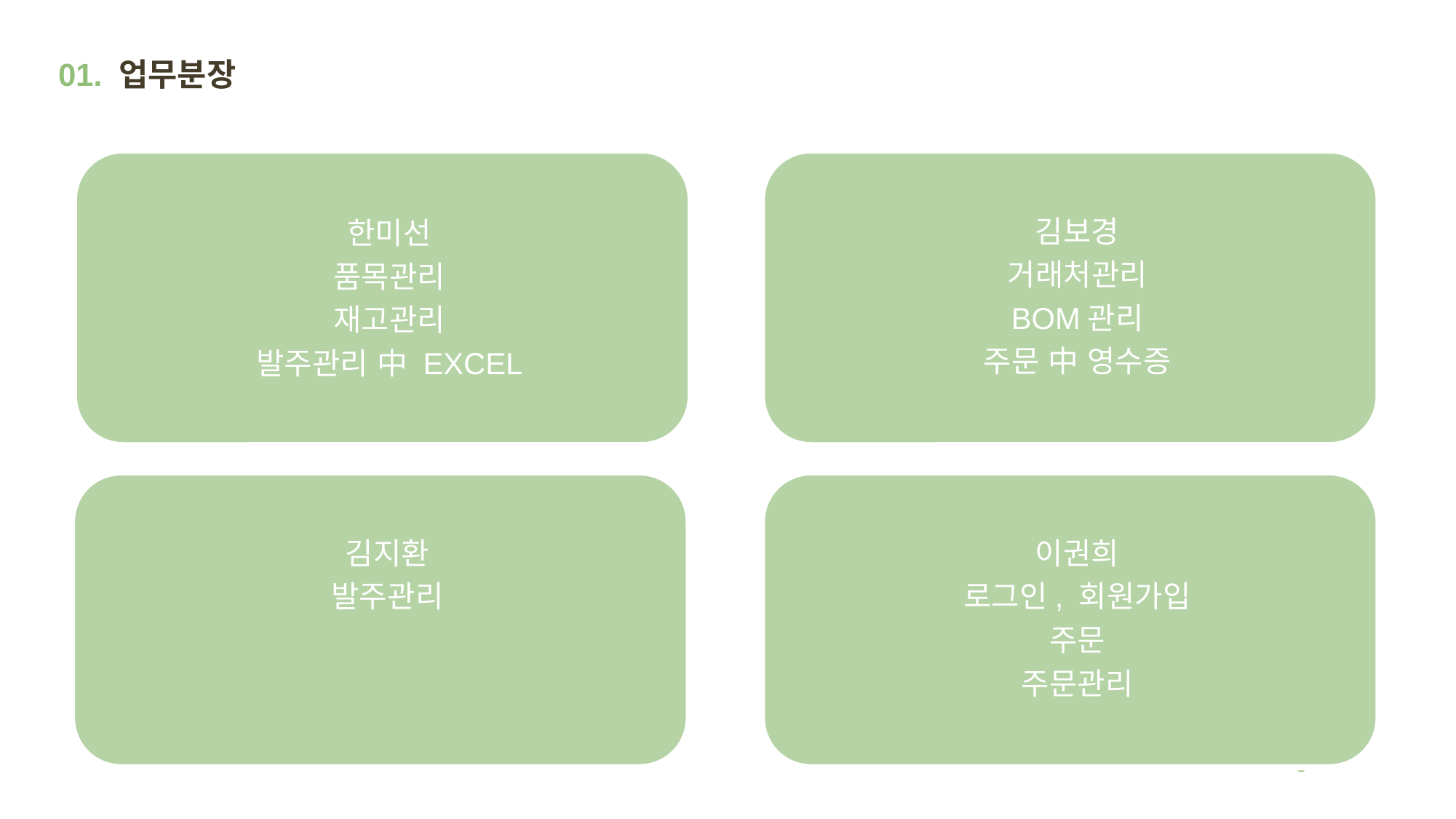

# 01. 업무분장

한미선
품목관리
재고관리
발주관리 中 EXCEL

김보경
거래처관리
BOM관리
주문 中 영수증
김지환
발주관리

이권희
로그인, 회원가입
주문
주문관리
3